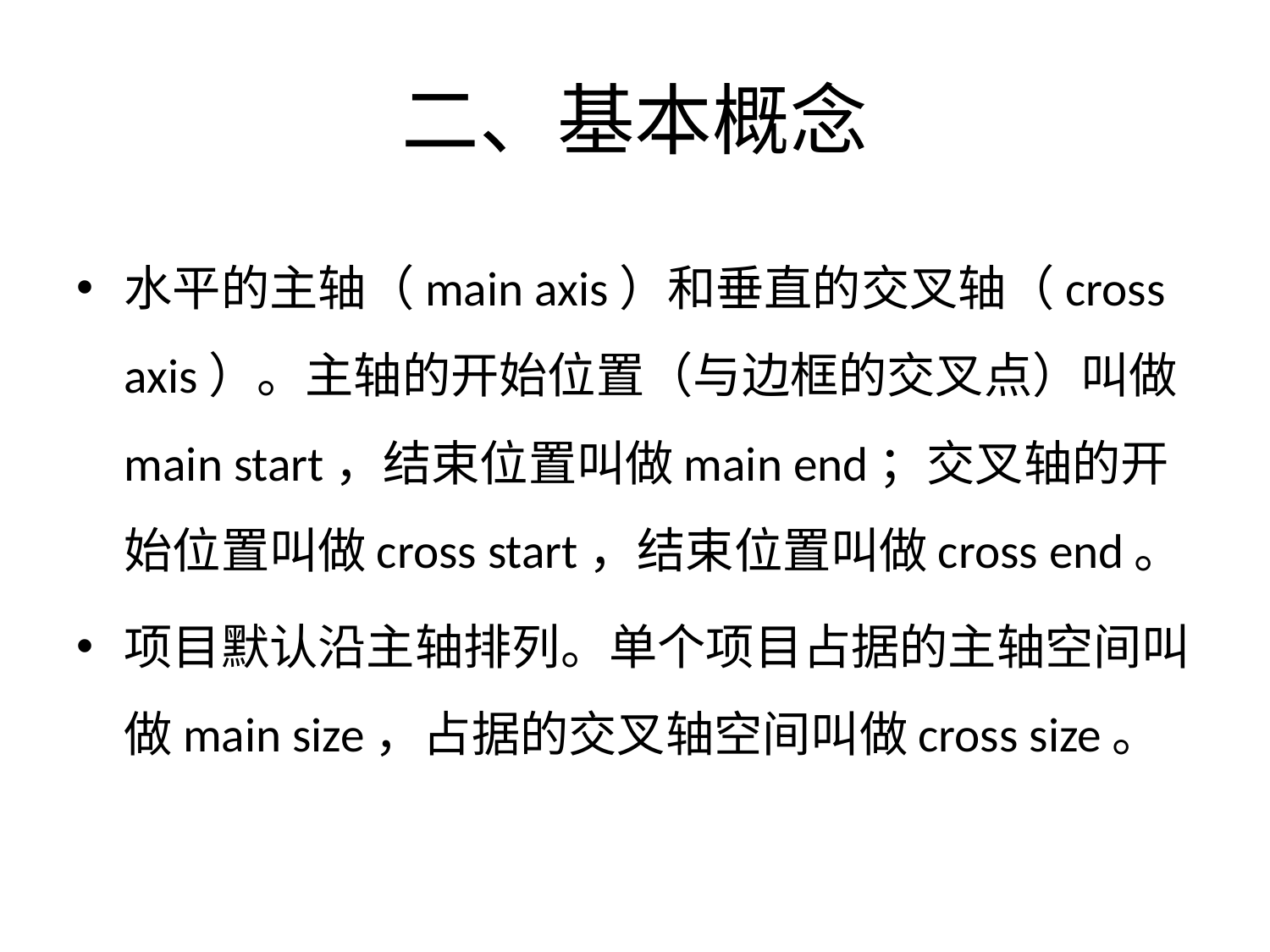

# 二、基本概念
水平的主轴（main axis）和垂直的交叉轴（cross axis）。主轴的开始位置（与边框的交叉点）叫做main start，结束位置叫做main end；交叉轴的开始位置叫做cross start，结束位置叫做cross end。
项目默认沿主轴排列。单个项目占据的主轴空间叫做main size，占据的交叉轴空间叫做cross size。